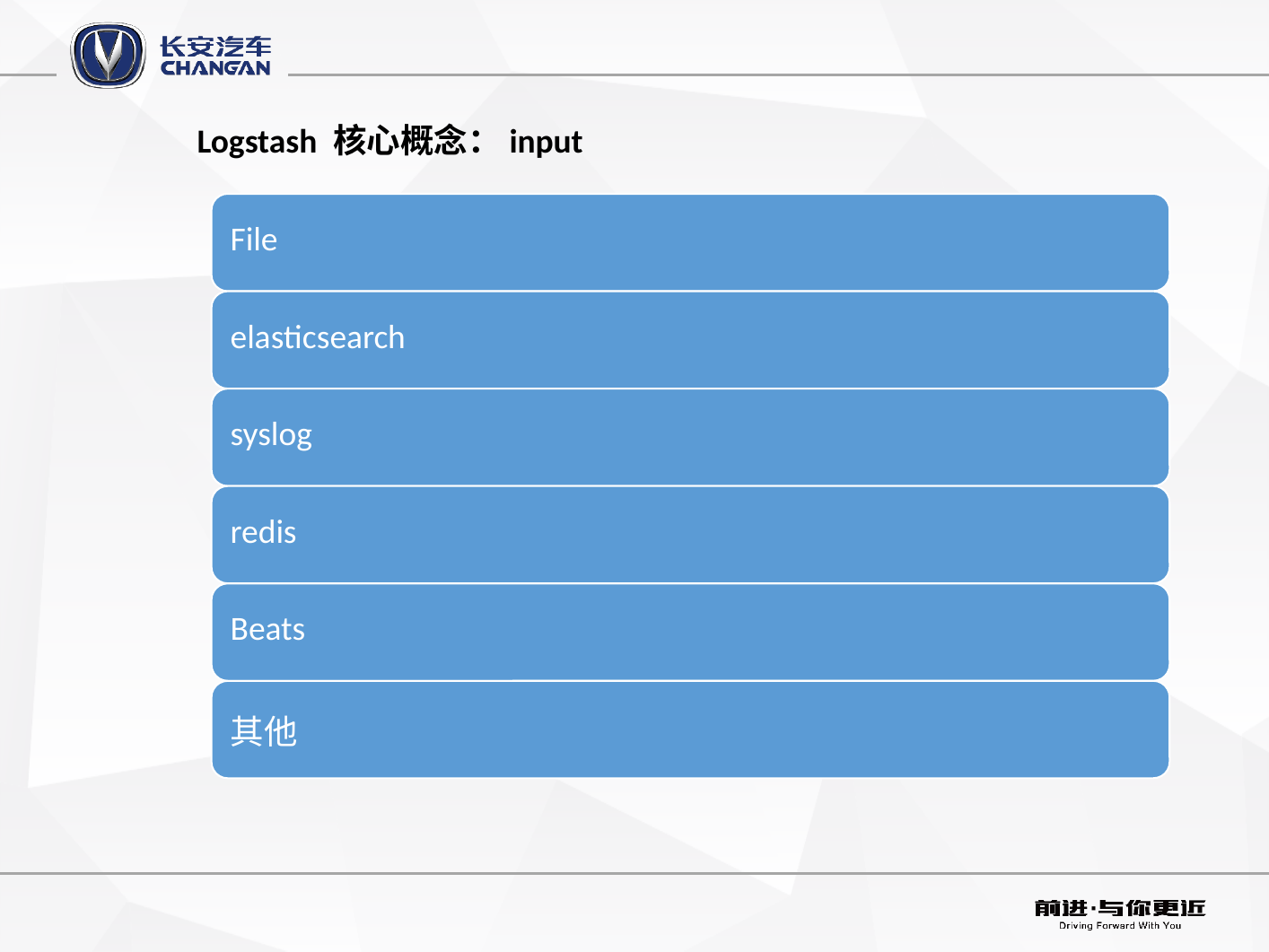

Logstash 核心概念：input
syslog
redis
Beats
File
其他
elasticsearch
input     ->   filter     ->     output